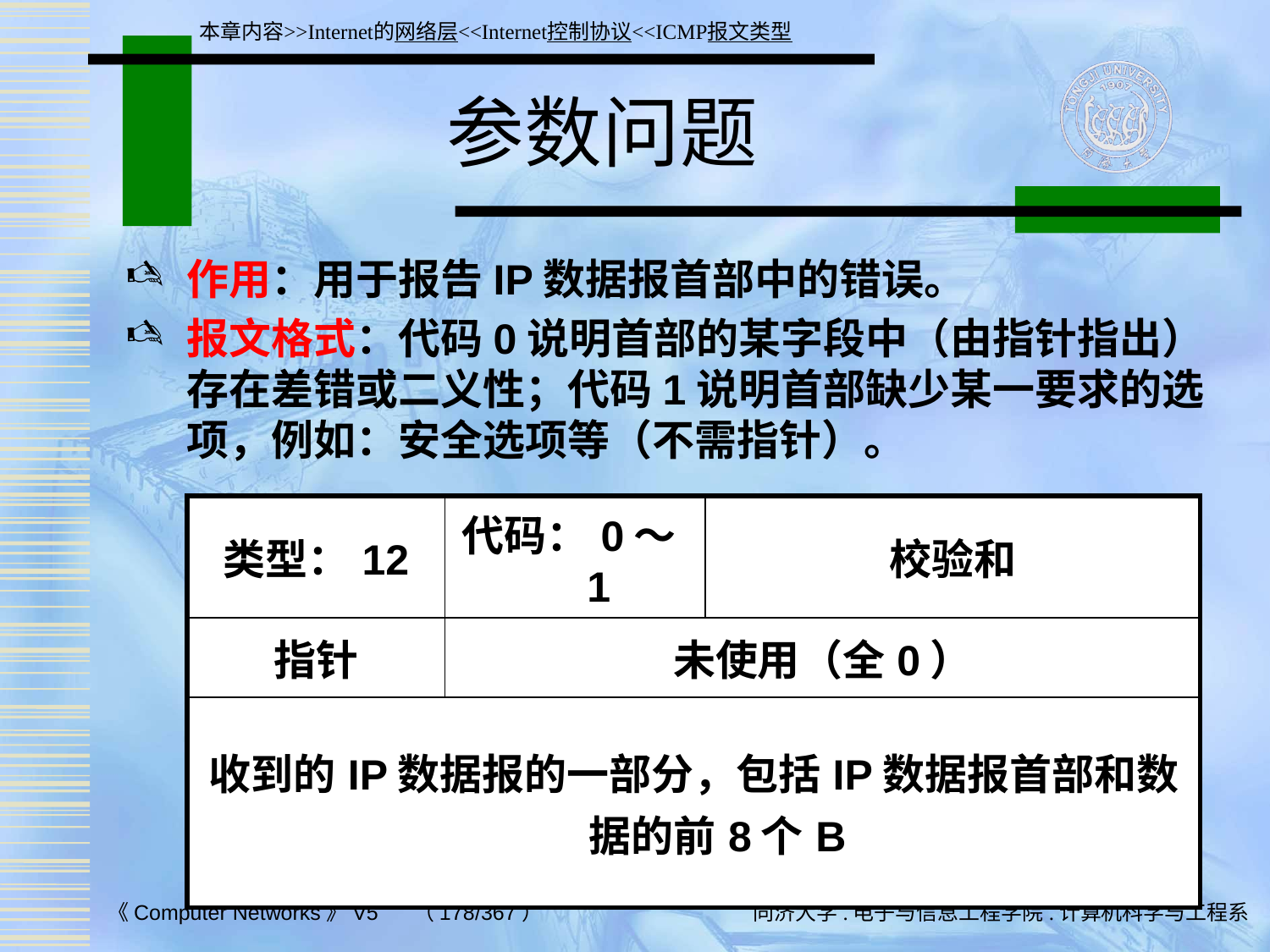

本章内容>>Internet的网络层<<Internet控制协议<<ICMP报文类型
# 参数问题
作用：用于报告IP数据报首部中的错误。
报文格式：代码0说明首部的某字段中（由指针指出）存在差错或二义性；代码1说明首部缺少某一要求的选项，例如：安全选项等（不需指针）。

| 类型：12 | 代码：0～1 | 校验和 |
| --- | --- | --- |
| 指针 | 未使用（全0） |  |
| 收到的IP数据报的一部分，包括IP数据报首部和数据的前8个B |  |  |